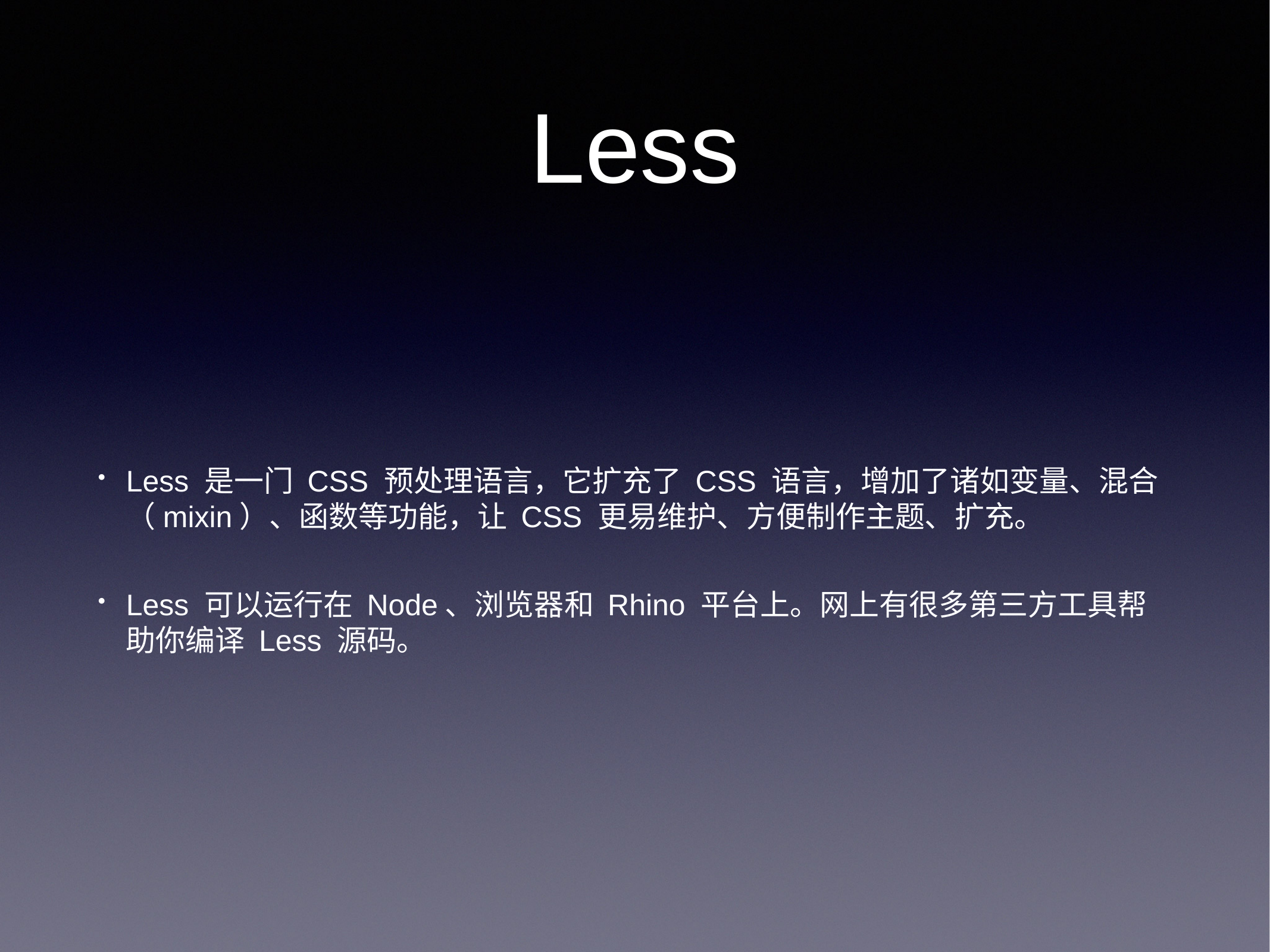

# Less
Less 是一门 CSS 预处理语言，它扩充了 CSS 语言，增加了诸如变量、混合（mixin）、函数等功能，让 CSS 更易维护、方便制作主题、扩充。
Less 可以运行在 Node、浏览器和 Rhino 平台上。网上有很多第三方工具帮助你编译 Less 源码。